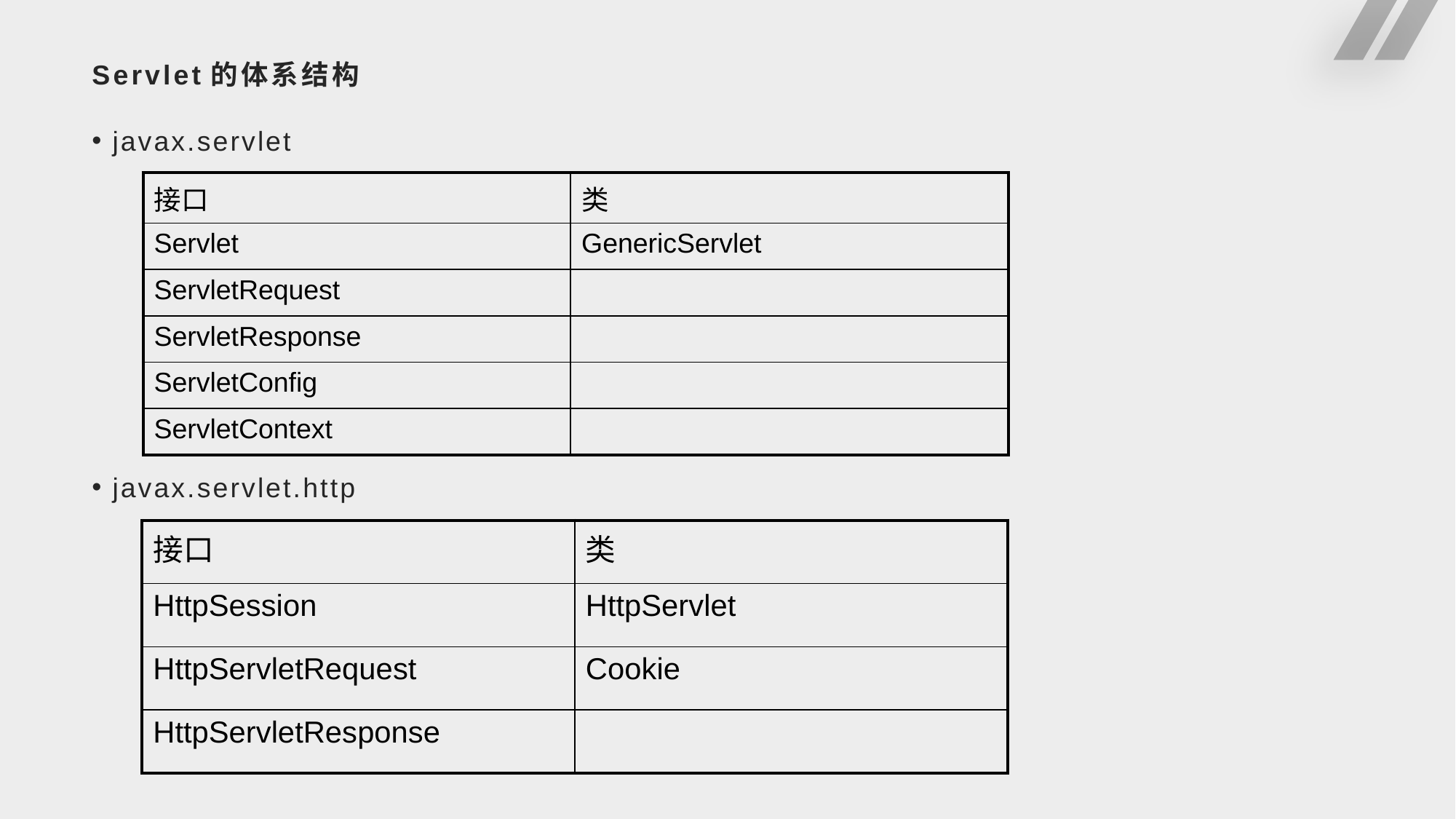

# Servlet的体系结构
javax.servlet

javax.servlet.http

| 接口 | 类 |
| --- | --- |
| Servlet | GenericServlet |
| ServletRequest |  |
| ServletResponse |  |
| ServletConfig |  |
| ServletContext |  |
| 接口 | 类 |
| --- | --- |
| HttpSession | HttpServlet |
| HttpServletRequest | Cookie |
| HttpServletResponse |  |